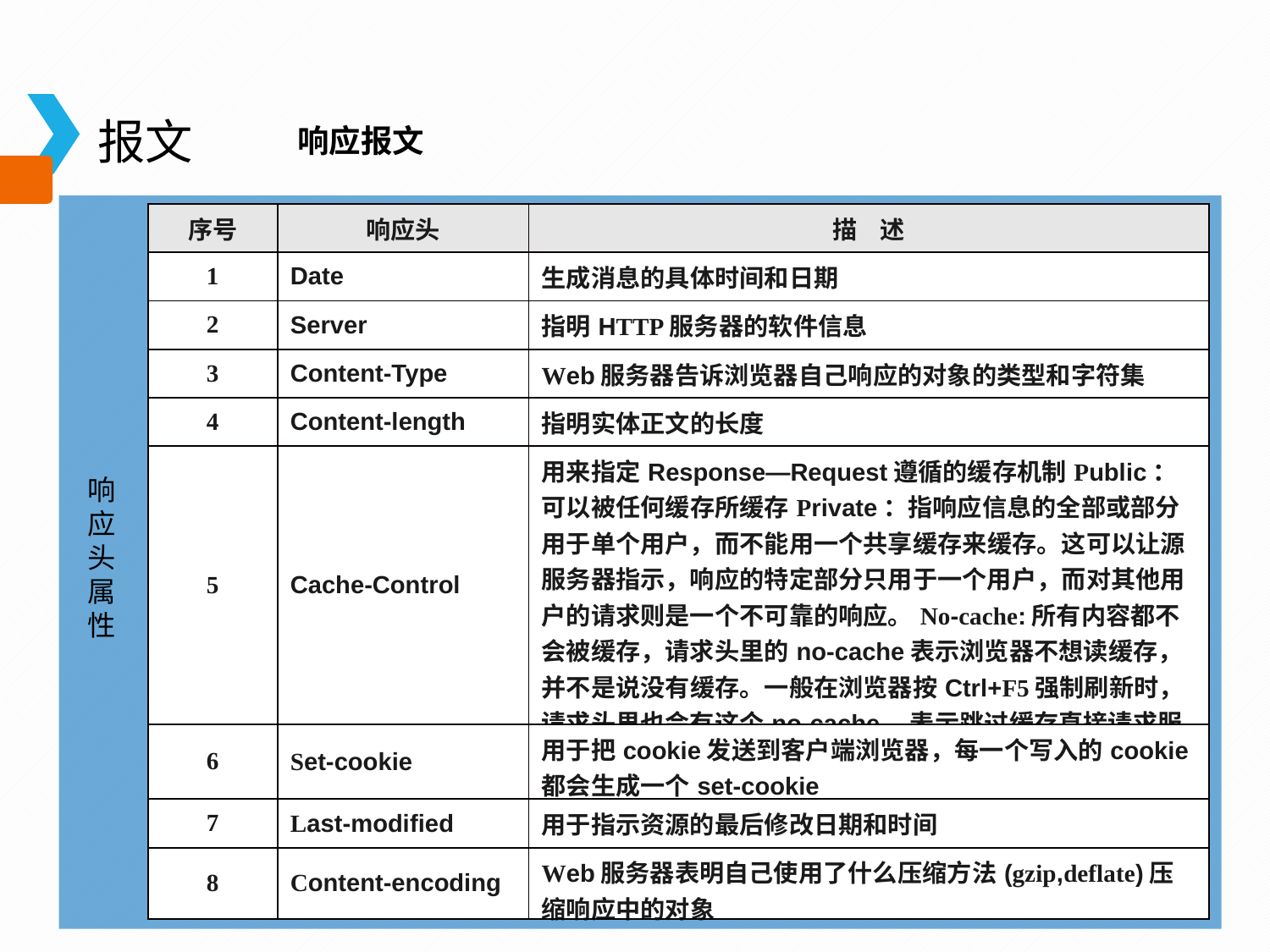

报文
响应报文

| 序号 | 响应头 | 描 述 |
| --- | --- | --- |
| 1 | Date | 生成消息的具体时间和日期 |
| 2 | Server | 指明HTTP服务器的软件信息 |
| 3 | Content-Type | Web服务器告诉浏览器自己响应的对象的类型和字符集 |
| 4 | Content-length | 指明实体正文的长度 |
| 5 | Cache-Control | 用来指定Response—Request遵循的缓存机制Public：可以被任何缓存所缓存Private：指响应信息的全部或部分用于单个用户，而不能用一个共享缓存来缓存。这可以让源服务器指示，响应的特定部分只用于一个用户，而对其他用户的请求则是一个不可靠的响应。No-cache:所有内容都不会被缓存，请求头里的no-cache表示浏览器不想读缓存，并不是说没有缓存。一般在浏览器按Ctrl+F5强制刷新时，请求头里也会有这个no-cache，表示跳过缓存直接请求服务器 |
| 6 | Set-cookie | 用于把cookie发送到客户端浏览器，每一个写入的cookie都会生成一个set-cookie |
| 7 | Last-modified | 用于指示资源的最后修改日期和时间 |
| 8 | Content-encoding | Web服务器表明自己使用了什么压缩方法(gzip,deflate)压缩响应中的对象 |
响应头属性